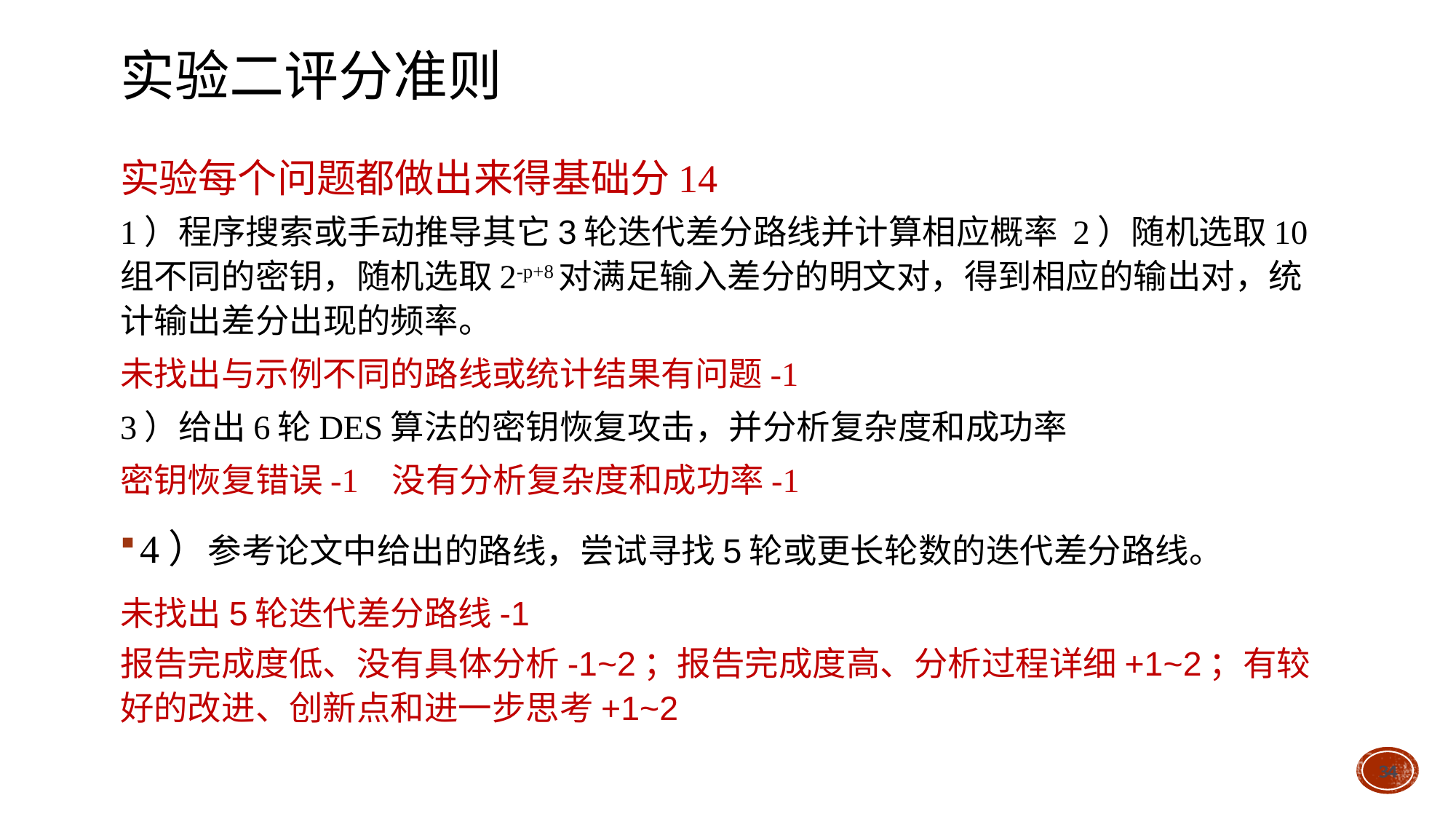

# 实验二评分准则
实验每个问题都做出来得基础分14
1）程序搜索或手动推导其它3轮迭代差分路线并计算相应概率 2）随机选取10组不同的密钥，随机选取2-p+8对满足输入差分的明文对，得到相应的输出对，统计输出差分出现的频率。
未找出与示例不同的路线或统计结果有问题-1
3）给出6轮DES算法的密钥恢复攻击，并分析复杂度和成功率
密钥恢复错误-1   没有分析复杂度和成功率-1
4）参考论文中给出的路线，尝试寻找5轮或更长轮数的迭代差分路线。
未找出5轮迭代差分路线-1
报告完成度低、没有具体分析-1~2；报告完成度高、分析过程详细+1~2；有较好的改进、创新点和进一步思考+1~2

34